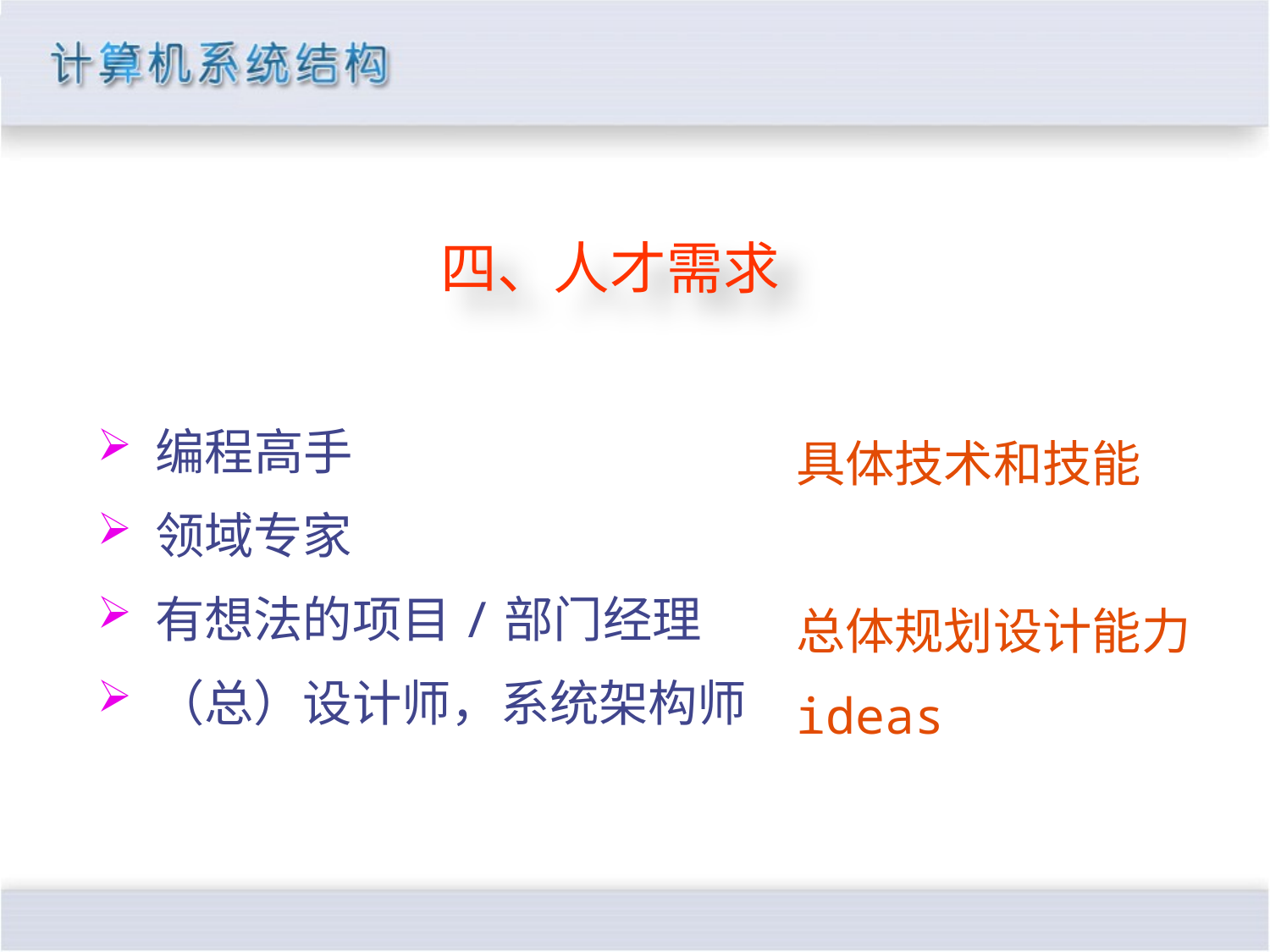

编程高手
 领域专家
 有想法的项目/部门经理
 （总）设计师，系统架构师
四、人才需求
具体技术和技能

总体规划设计能力
ideas